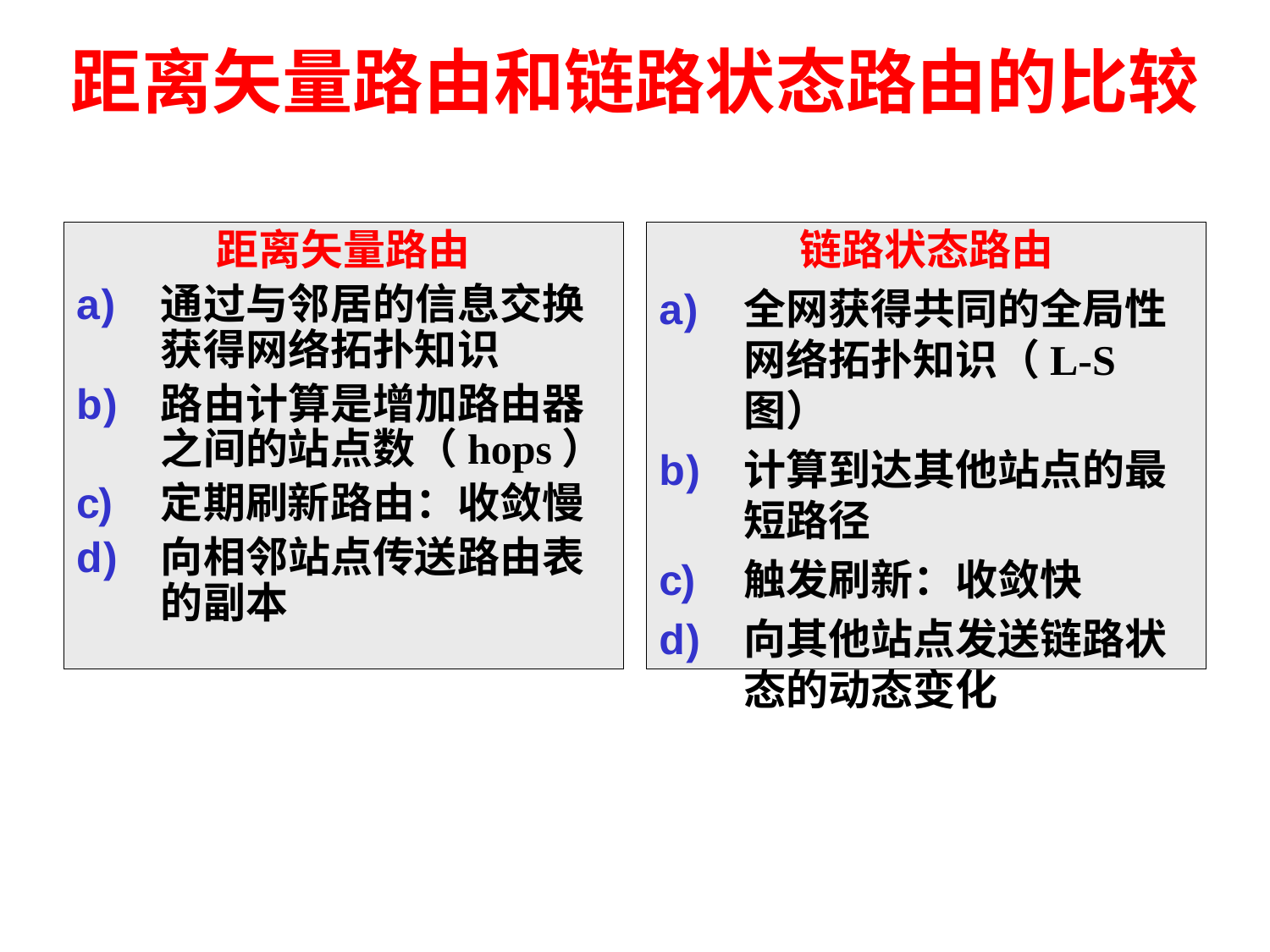

# 距离矢量路由和链路状态路由的比较
距离矢量路由
通过与邻居的信息交换获得网络拓扑知识
路由计算是增加路由器之间的站点数（hops）
定期刷新路由：收敛慢
向相邻站点传送路由表的副本
链路状态路由
全网获得共同的全局性网络拓扑知识（L-S图）
计算到达其他站点的最短路径
触发刷新：收敛快
向其他站点发送链路状态的动态变化